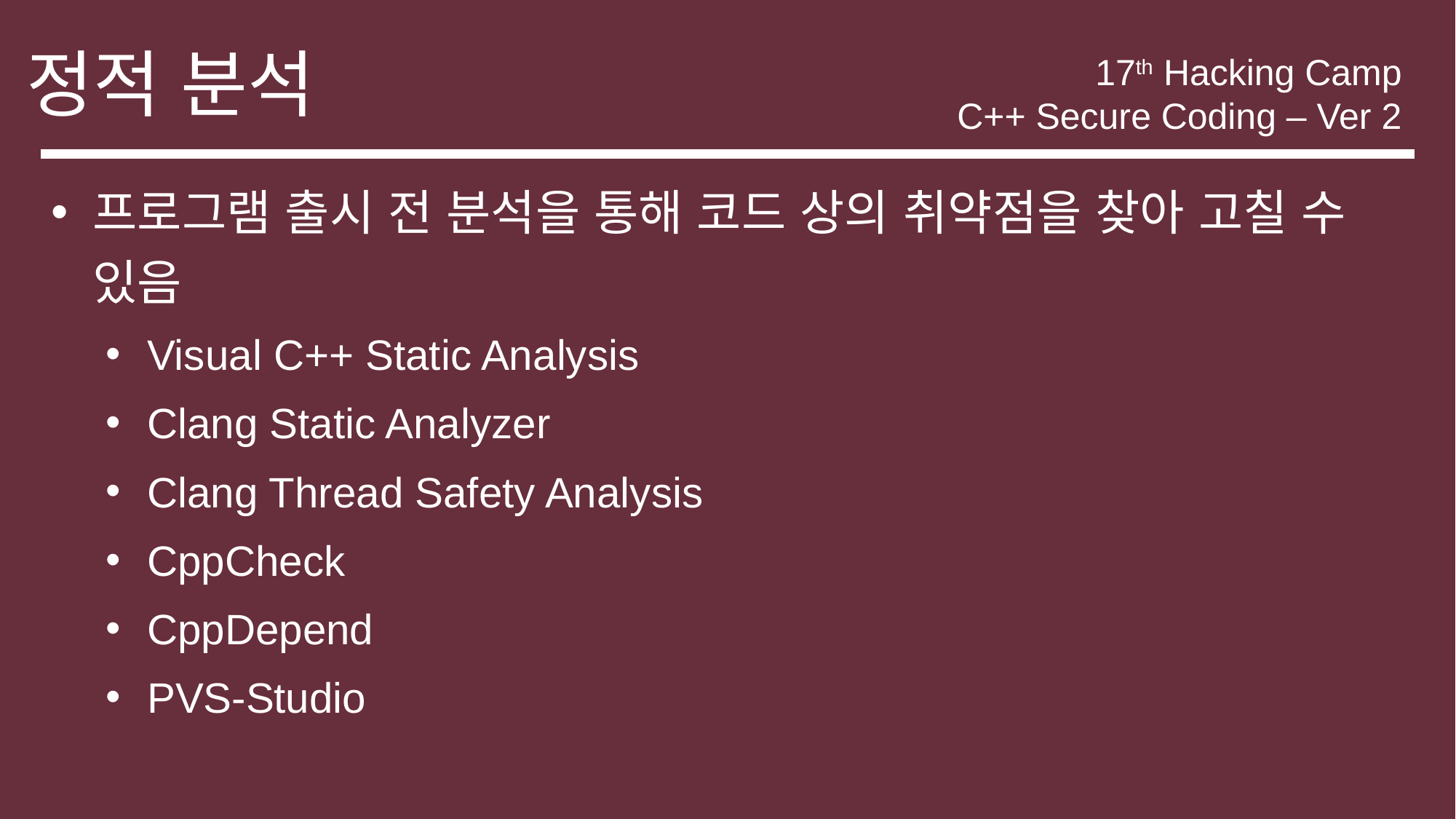

정적 분석
17th Hacking Camp
C++ Secure Coding – Ver 2
프로그램 출시 전 분석을 통해 코드 상의 취약점을 찾아 고칠 수 있음
Visual C++ Static Analysis
Clang Static Analyzer
Clang Thread Safety Analysis
CppCheck
CppDepend
PVS-Studio